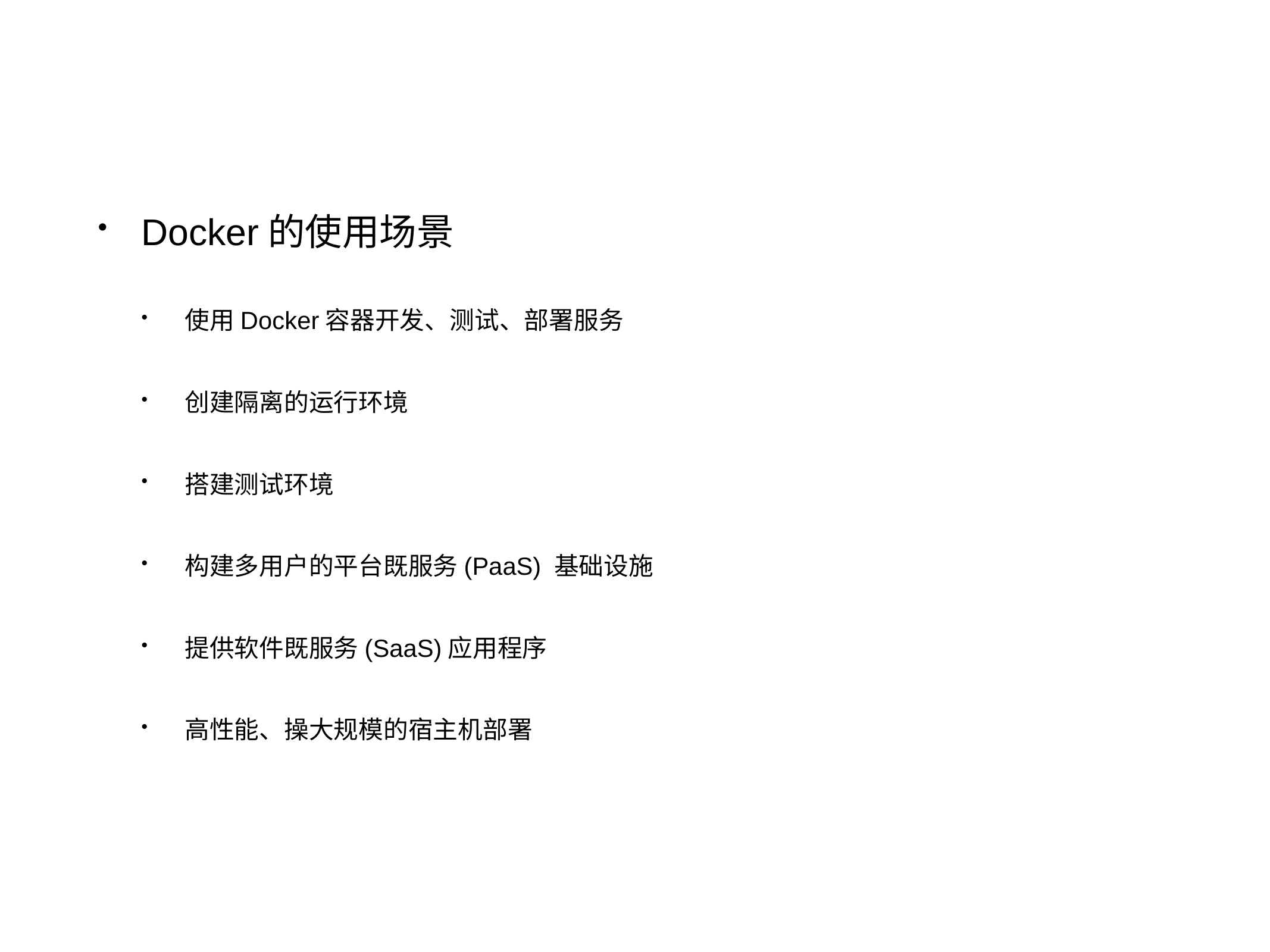

Docker的使用场景
使用Docker容器开发、测试、部署服务
创建隔离的运行环境
搭建测试环境
构建多用户的平台既服务(PaaS) 基础设施
提供软件既服务(SaaS)应用程序
高性能、操大规模的宿主机部署